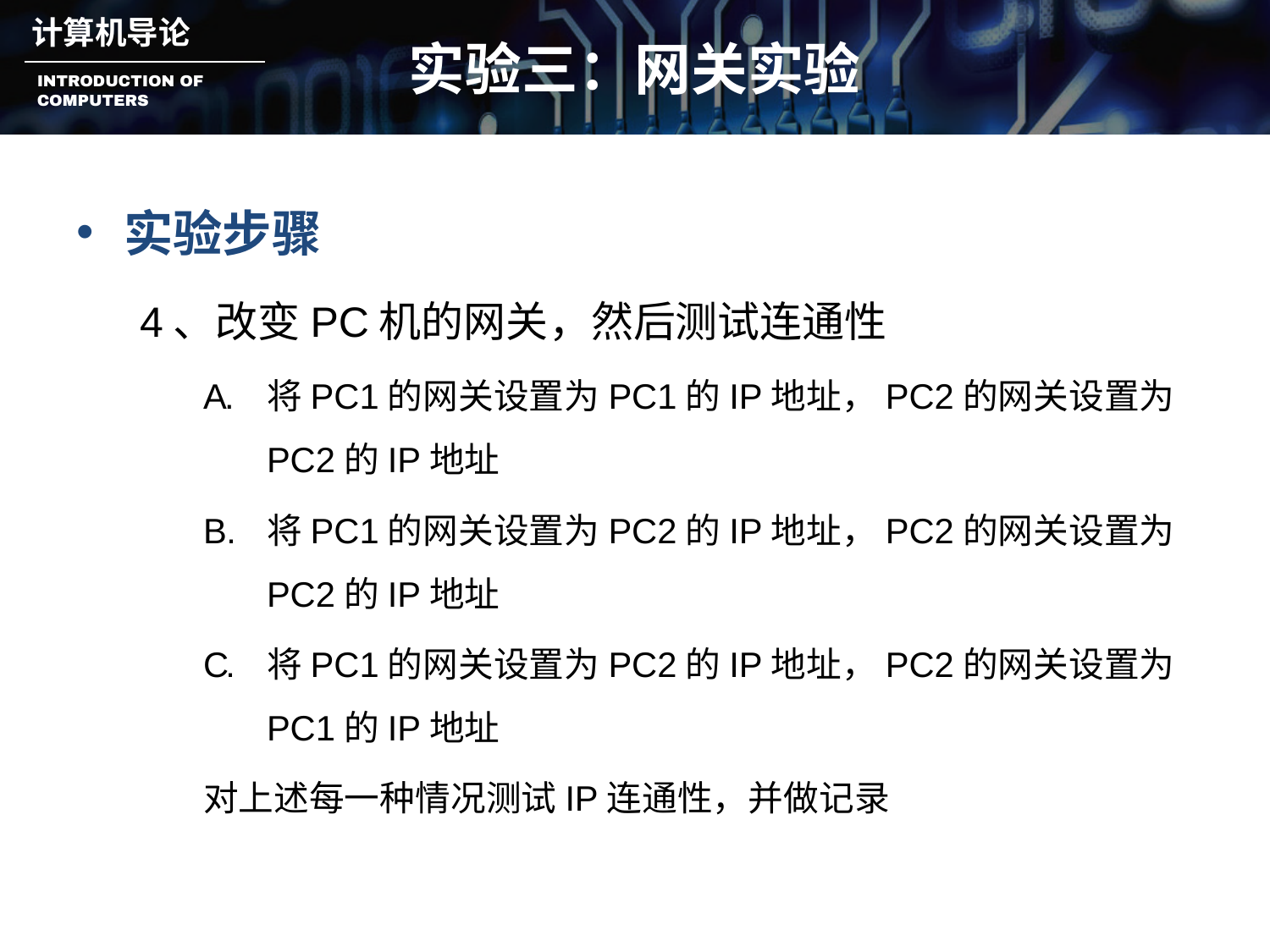

# 实验三：网关实验
实验步骤
4、改变PC机的网关，然后测试连通性
将PC1的网关设置为PC1的IP地址，PC2的网关设置为PC2的IP地址
将PC1的网关设置为PC2的IP地址，PC2的网关设置为PC2的IP地址
将PC1的网关设置为PC2的IP地址，PC2的网关设置为PC1的IP地址
对上述每一种情况测试IP连通性，并做记录